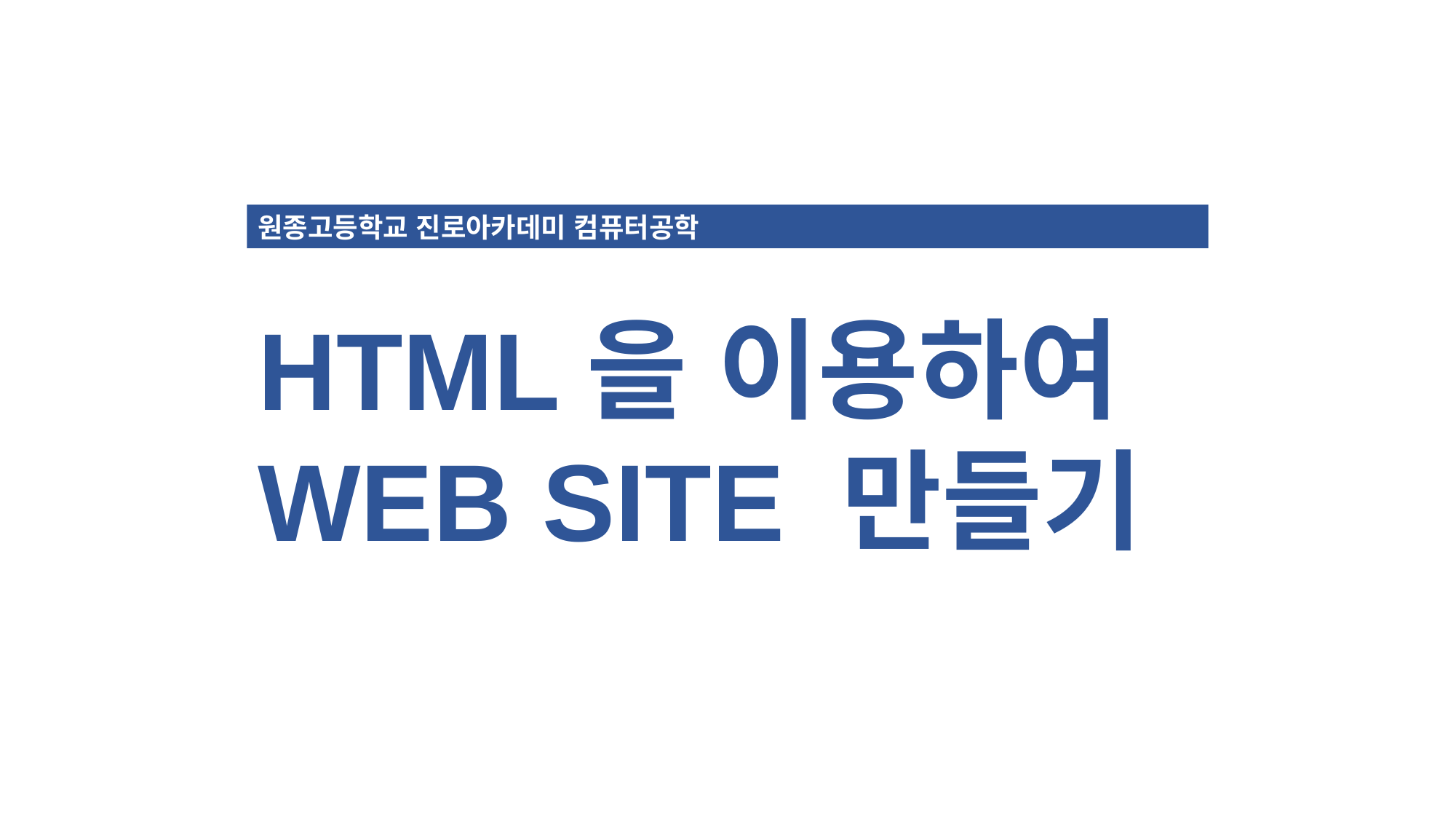

원종고등학교 진로아카데미 컴퓨터공학
HTML을 이용하여
WEB SITE 만들기